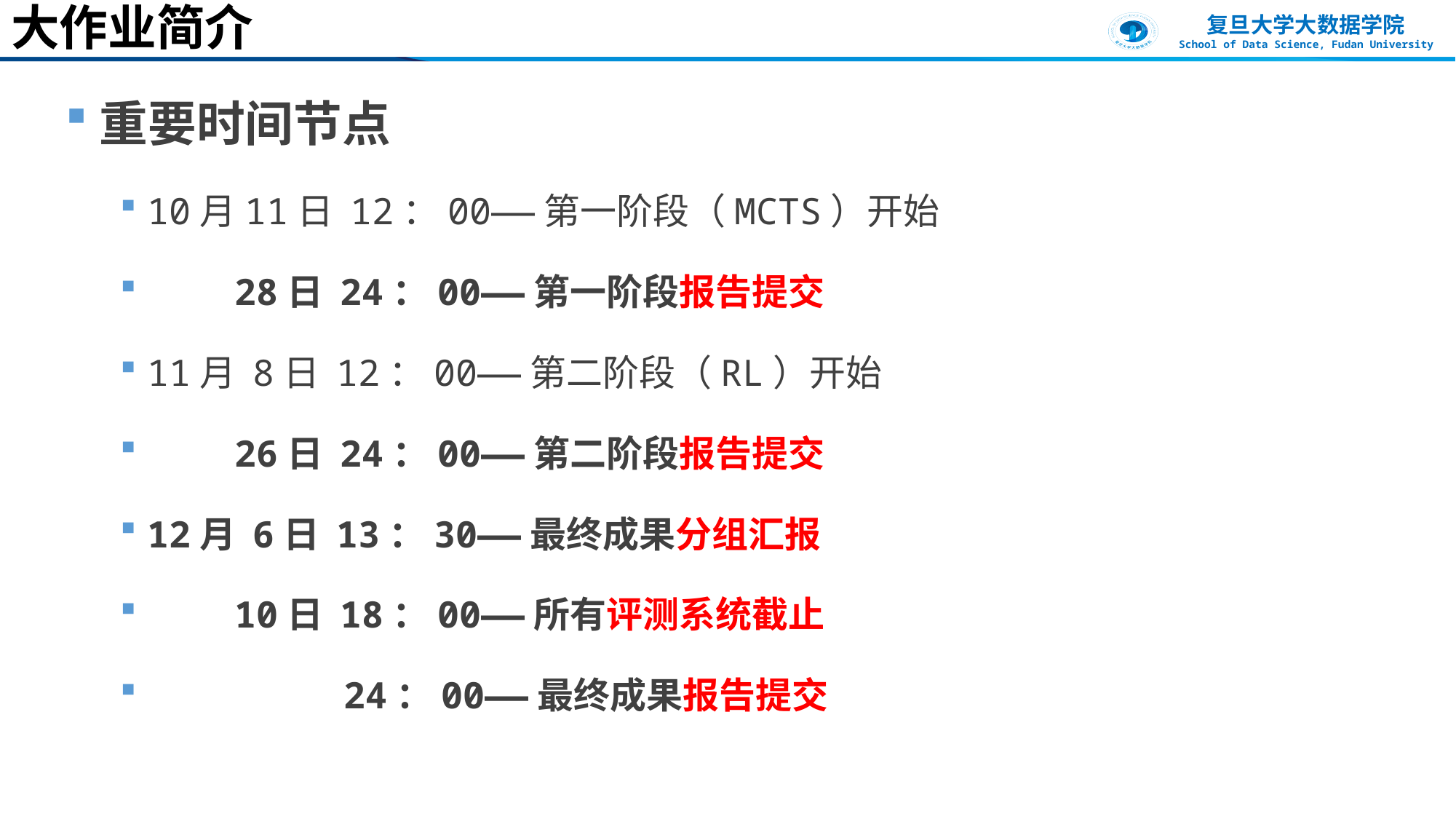

# 大作业简介
重要时间节点
10月11日 12：00——第一阶段（MCTS）开始
    28日 24：00——第一阶段报告提交
11月 8日 12：00——第二阶段（RL）开始
    26日 24：00——第二阶段报告提交
12月 6日 13：30——最终成果分组汇报
    10日 18：00——所有评测系统截止
         24：00——最终成果报告提交